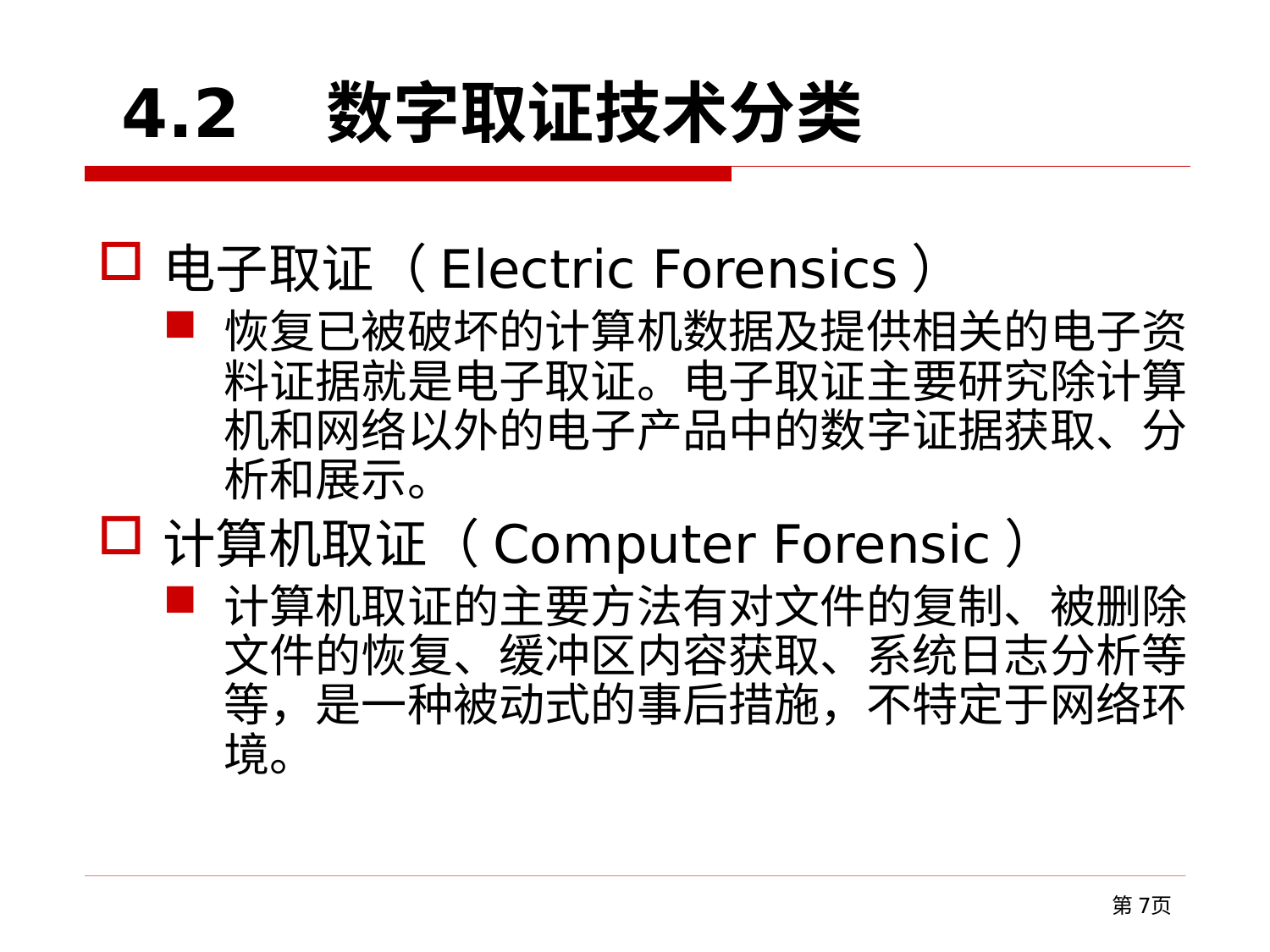

# 4.2   数字取证技术分类
电子取证（Electric Forensics）
恢复已被破坏的计算机数据及提供相关的电子资料证据就是电子取证。电子取证主要研究除计算机和网络以外的电子产品中的数字证据获取、分析和展示。
计算机取证（Computer Forensic）
计算机取证的主要方法有对文件的复制、被删除文件的恢复、缓冲区内容获取、系统日志分析等等，是一种被动式的事后措施，不特定于网络环境。
7